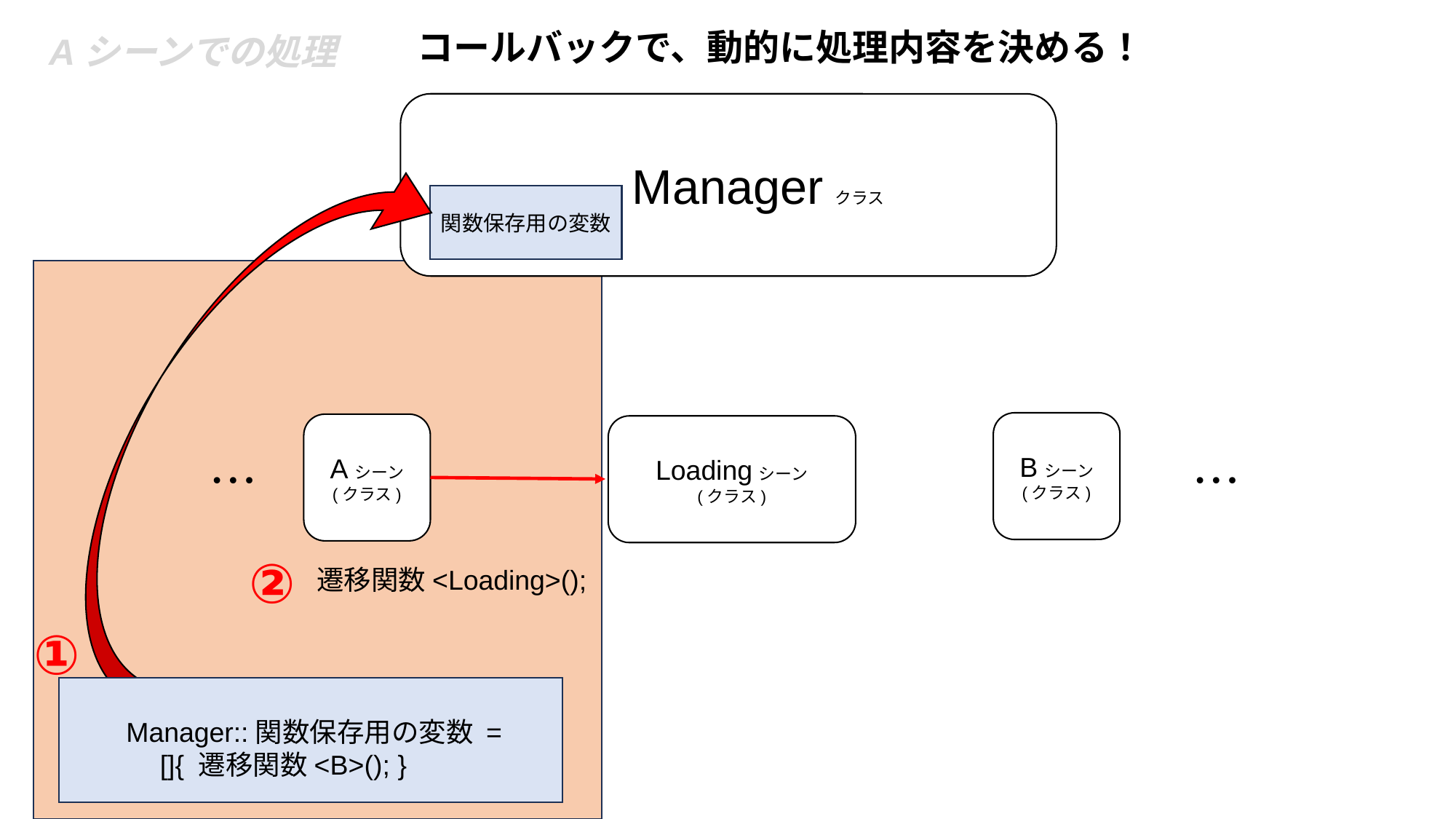

コールバックで、動的に処理内容を決める！
Aシーンでの処理
　Managerクラス
関数保存用の変数

Bシーン
(クラス)
Aシーン
(クラス)
Loadingシーン
(クラス)
…　　　　　　　　　　　　　　　　　　　…
遷移関数<Loading>();

Manager::関数保存用の変数 =
　[]{ 遷移関数<B>(); }

②
①